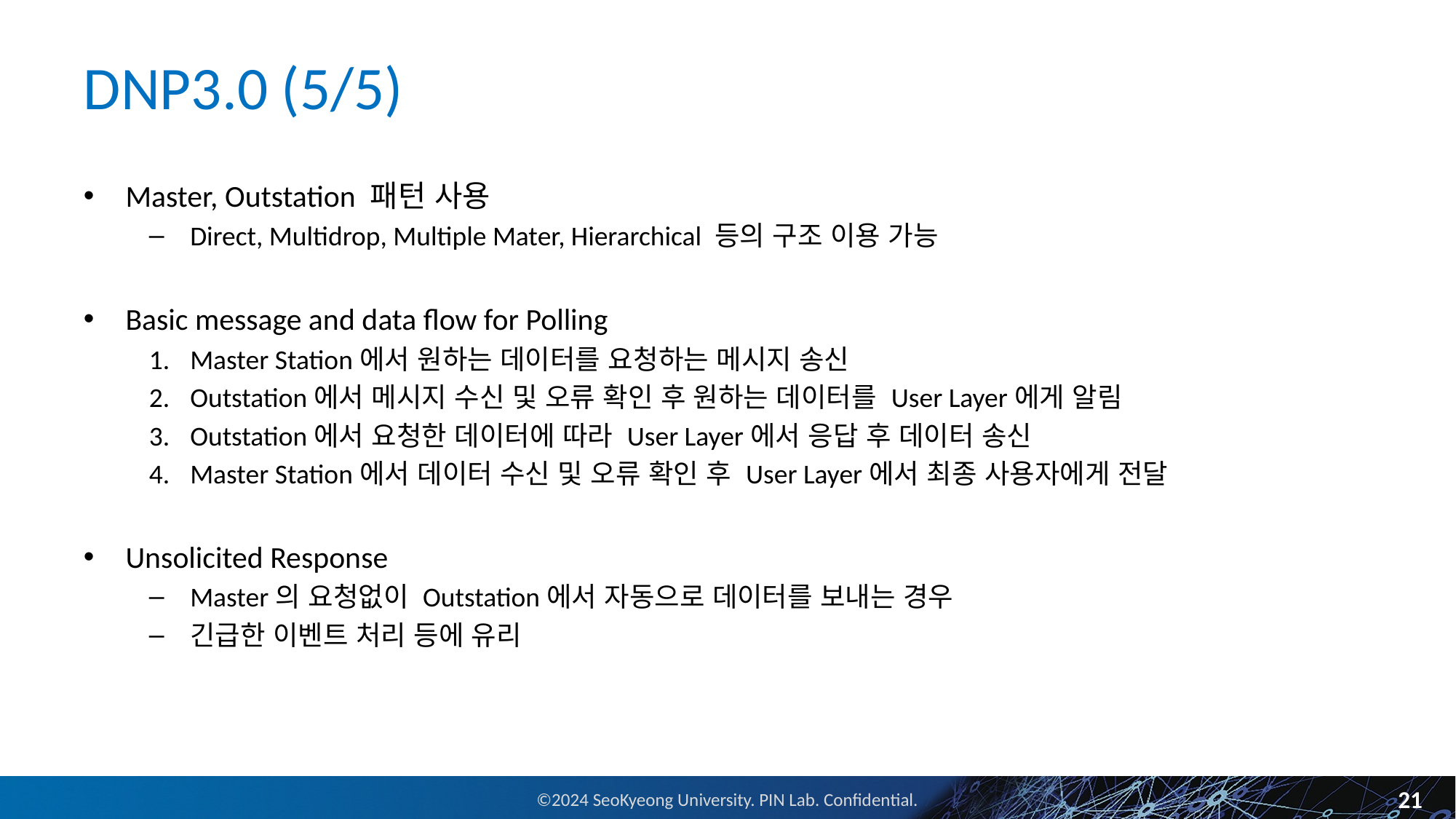

# DNP3.0 (5/5)
Master, Outstation 패턴 사용
Direct, Multidrop, Multiple Mater, Hierarchical 등의 구조 이용 가능

Basic message and data flow for Polling
Master Station에서 원하는 데이터를 요청하는 메시지 송신
Outstation에서 메시지 수신 및 오류 확인 후 원하는 데이터를 User Layer에게 알림
Outstation에서 요청한 데이터에 따라 User Layer에서 응답 후 데이터 송신
Master Station에서 데이터 수신 및 오류 확인 후 User Layer에서 최종 사용자에게 전달

Unsolicited Response
Master의 요청없이 Outstation에서 자동으로 데이터를 보내는 경우
긴급한 이벤트 처리 등에 유리

21